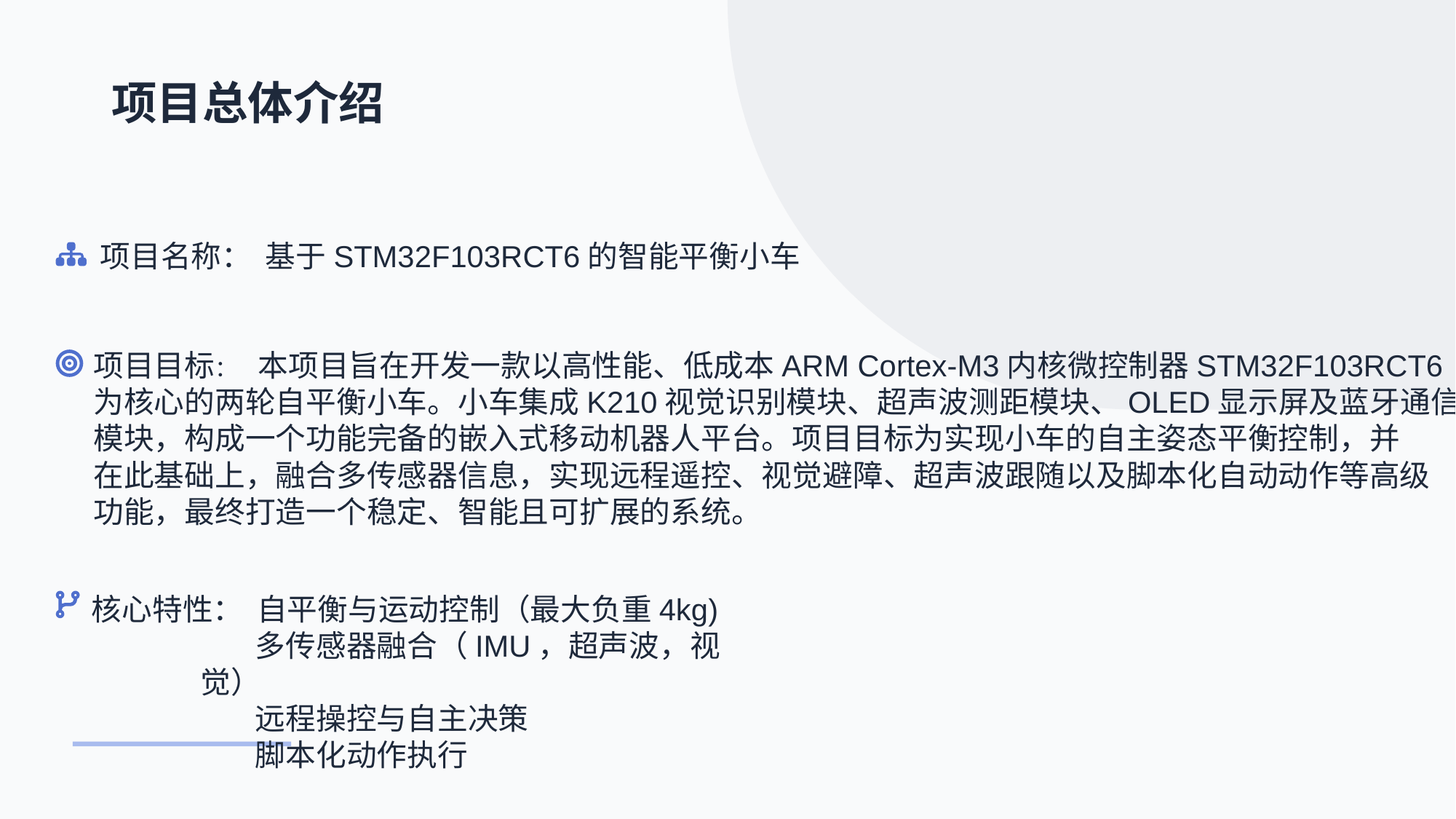

项目总体介绍
项目名称：  基于STM32F103RCT6的智能平衡小车

项目目标：    本项目旨在开发一款以高性能、低成本ARM Cortex-M3内核微控制器STM32F103RCT6
为核心的两轮自平衡小车。小车集成K210视觉识别模块、超声波测距模块、OLED显示屏及蓝牙通信
模块，构成一个功能完备的嵌入式移动机器人平台。项目目标为实现小车的自主姿态平衡控制，并
在此基础上，融合多传感器信息，实现远程遥控、视觉避障、超声波跟随以及脚本化自动动作等高级
功能，最终打造一个稳定、智能且可扩展的系统。

核心特性：  自平衡与运动控制（最大负重4kg)
多传感器融合（IMU，超声波，视觉）
远程操控与自主决策
脚本化动作执行